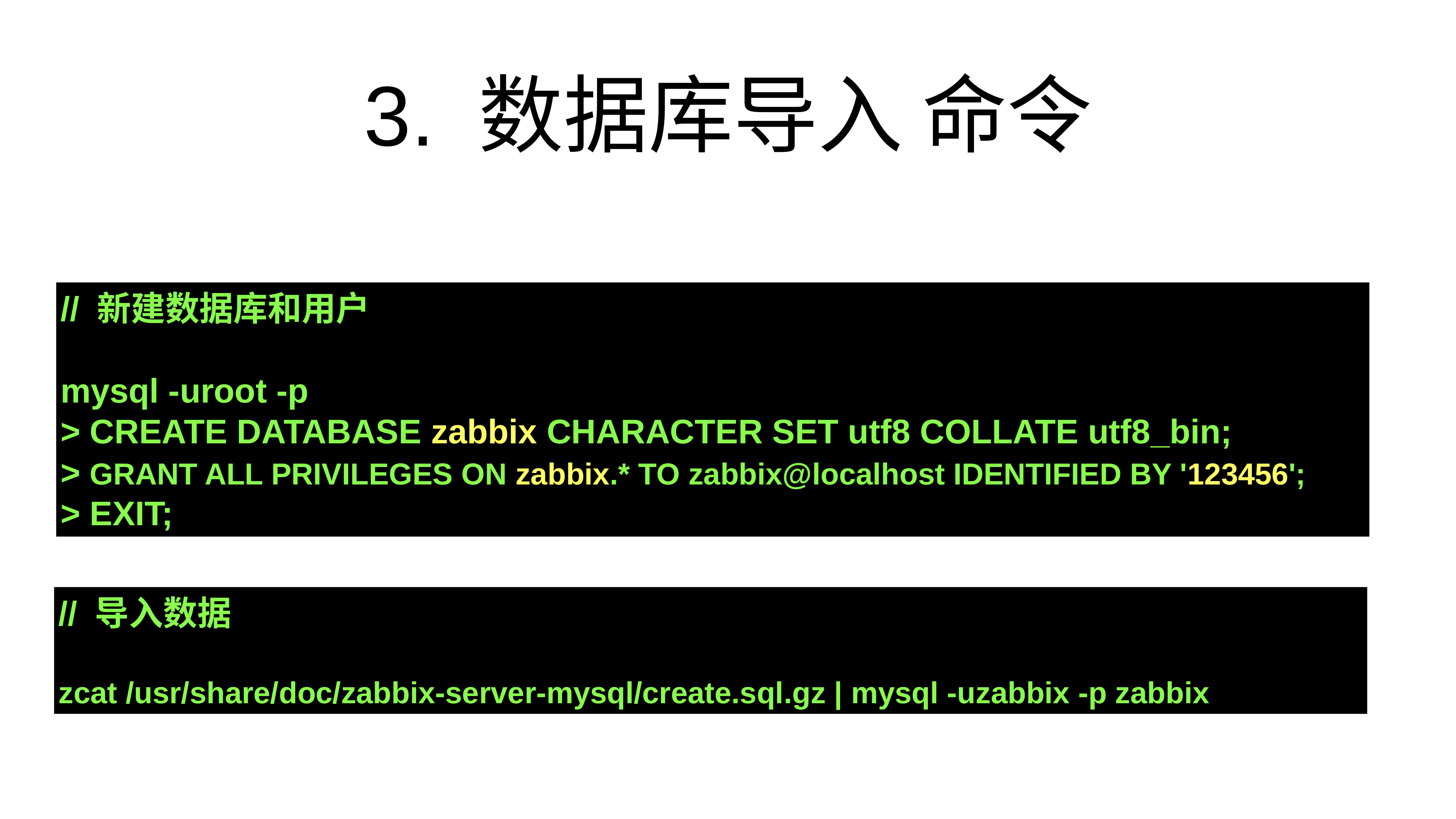

# 3. 数据库导入 命令
// 新建数据库和用户

mysql -uroot -p
> CREATE DATABASE zabbix CHARACTER SET utf8 COLLATE utf8_bin;
> GRANT ALL PRIVILEGES ON zabbix.* TO zabbix@localhost IDENTIFIED BY '123456';
> EXIT;
// 导入数据

zcat /usr/share/doc/zabbix-server-mysql/create.sql.gz | mysql -uzabbix -p zabbix